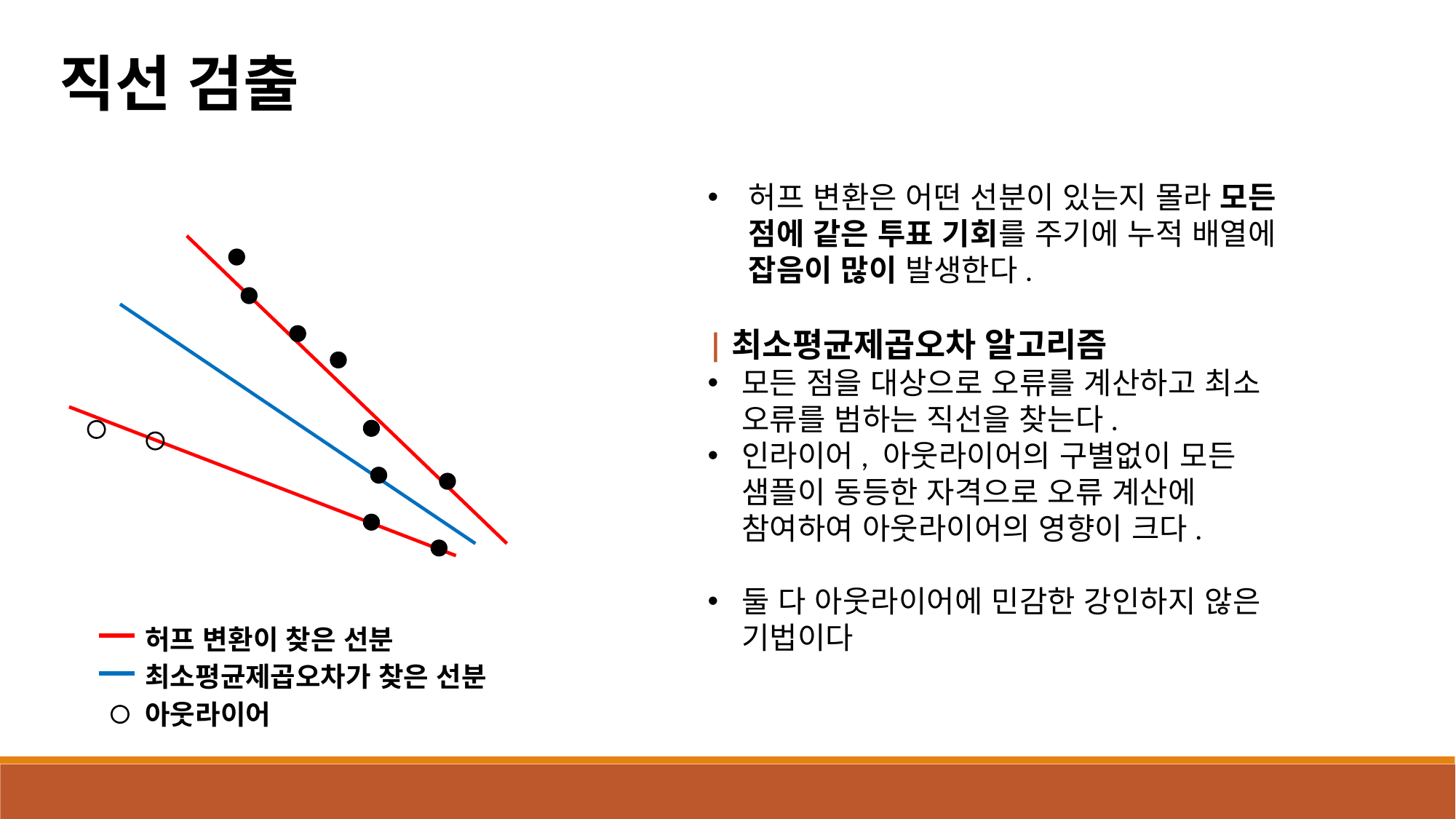

직선 검출
허프 변환은 어떤 선분이 있는지 몰라 모든 점에 같은 투표 기회를 주기에 누적 배열에 잡음이 많이 발생한다.

|최소평균제곱오차 알고리즘
모든 점을 대상으로 오류를 계산하고 최소 오류를 범하는 직선을 찾는다.
인라이어, 아웃라이어의 구별없이 모든 샘플이 동등한 자격으로 오류 계산에 참여하여 아웃라이어의 영향이 크다.

둘 다 아웃라이어에 민감한 강인하지 않은 기법이다

허프 변환이 찾은 선분
최소평균제곱오차가 찾은 선분
아웃라이어